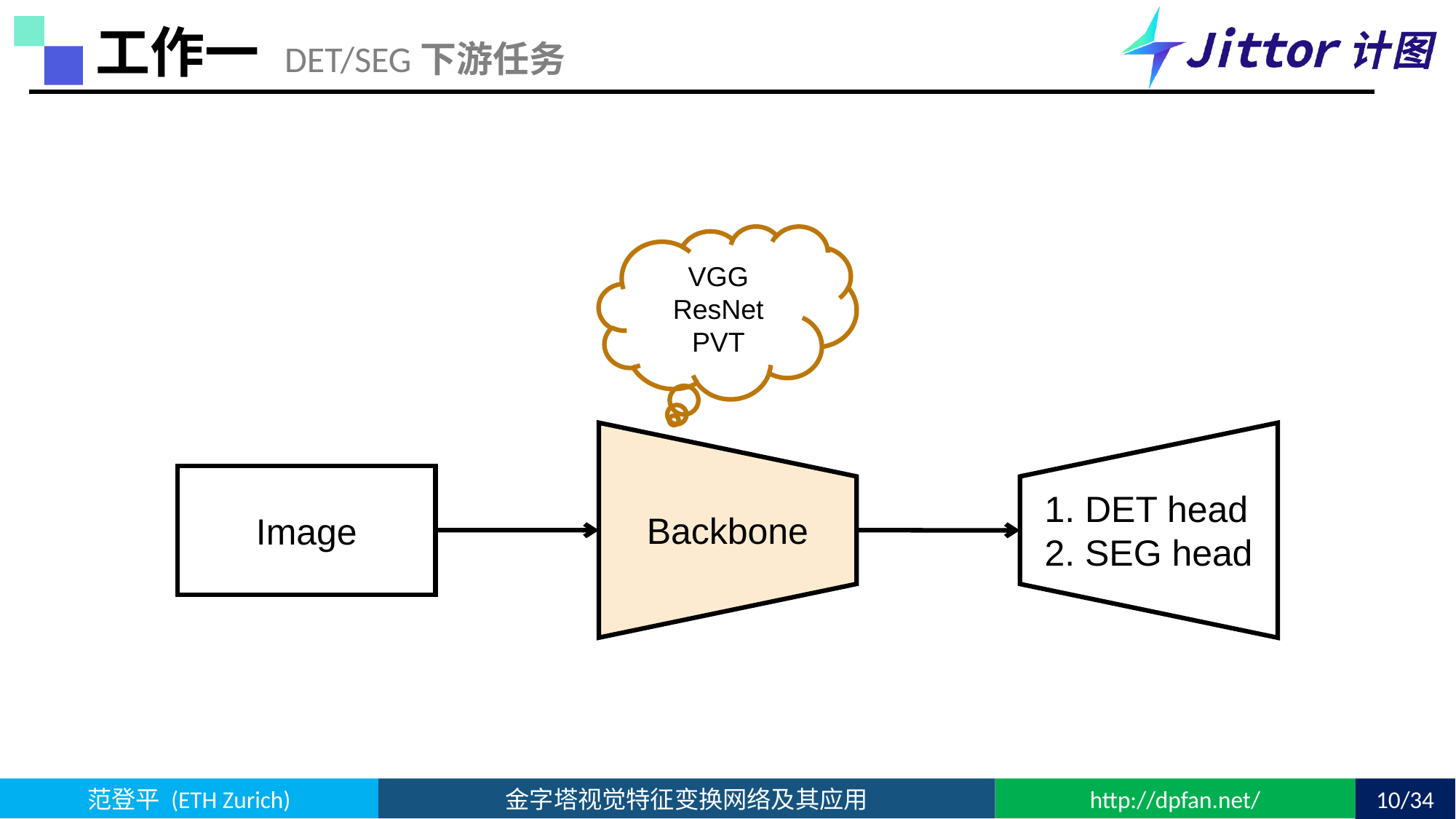

工作一 DET/SEG下游任务
VGG ResNet
PVT

Backbone

1. DET head
2. SEG head
Image